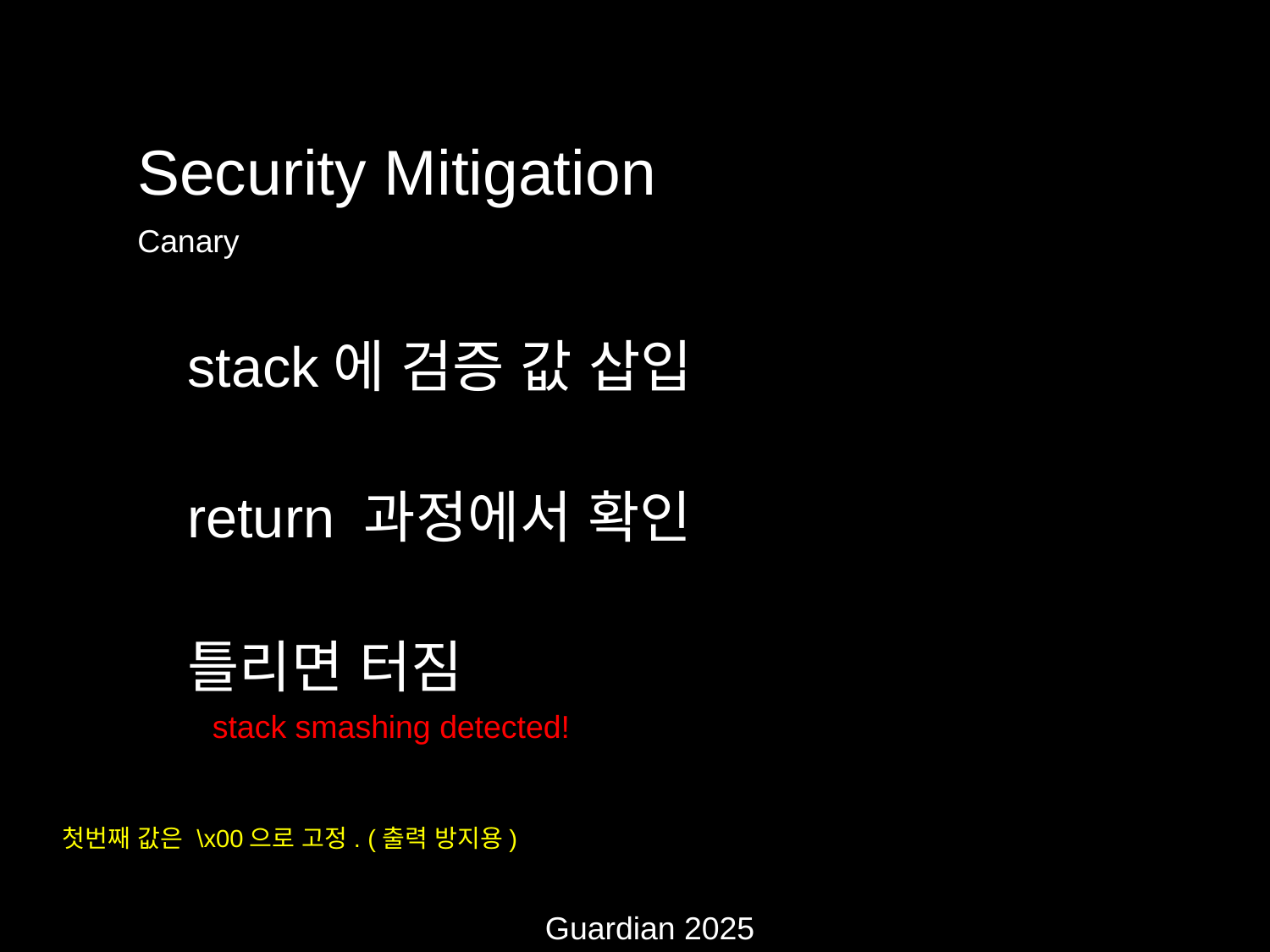

Security Mitigation
Canary
stack에 검증 값 삽입
return 과정에서 확인
틀리면 터짐
stack smashing detected!
첫번째 값은 \x00으로 고정. (출력 방지용)

Guardian 2025